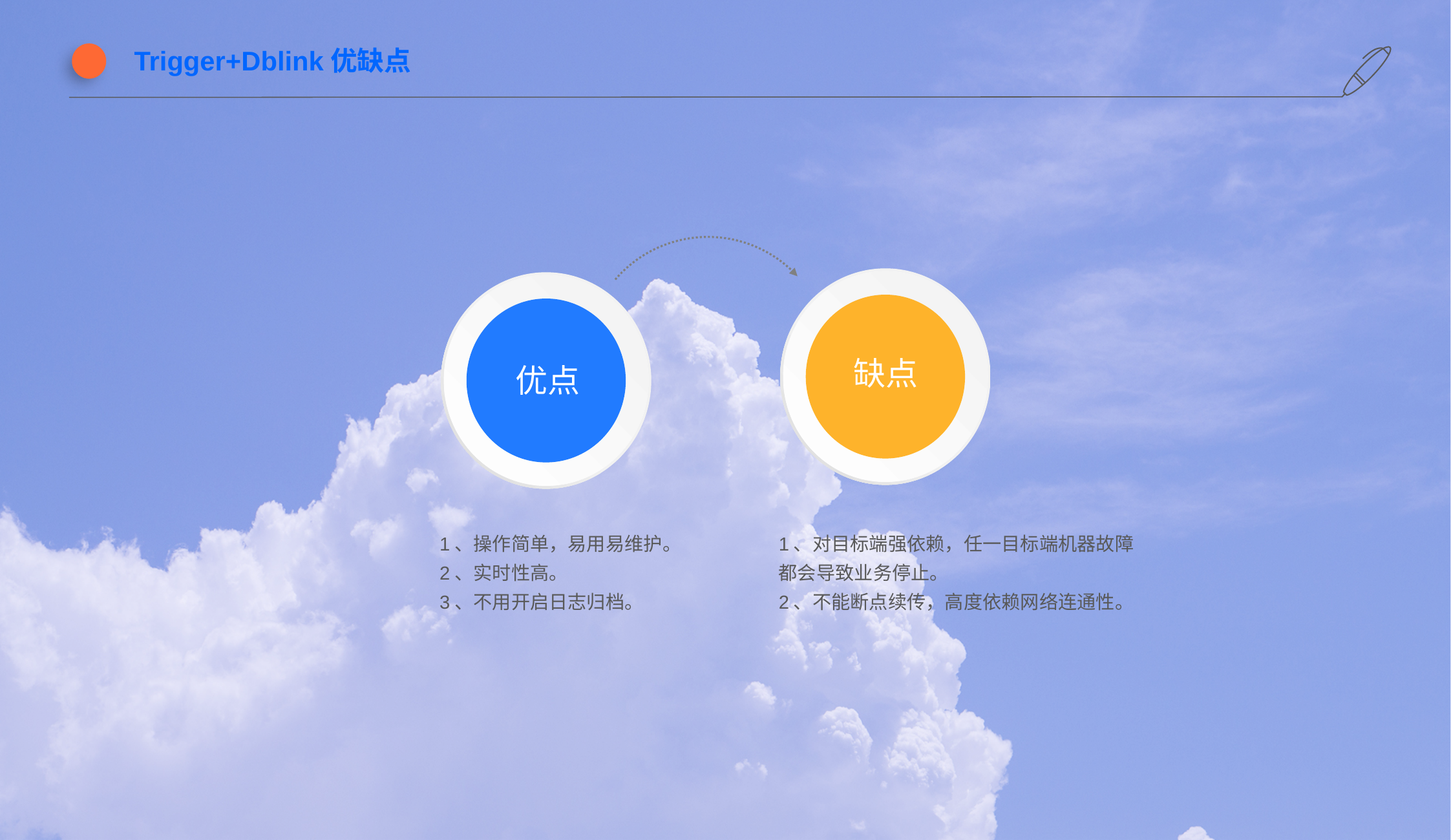

Trigger+Dblink优缺点

缺点

优点
1、对目标端强依赖，任一目标端机器故障都会导致业务停止。
2、不能断点续传，高度依赖网络连通性。
1、操作简单，易用易维护。
2、实时性高。
3、不用开启日志归档。